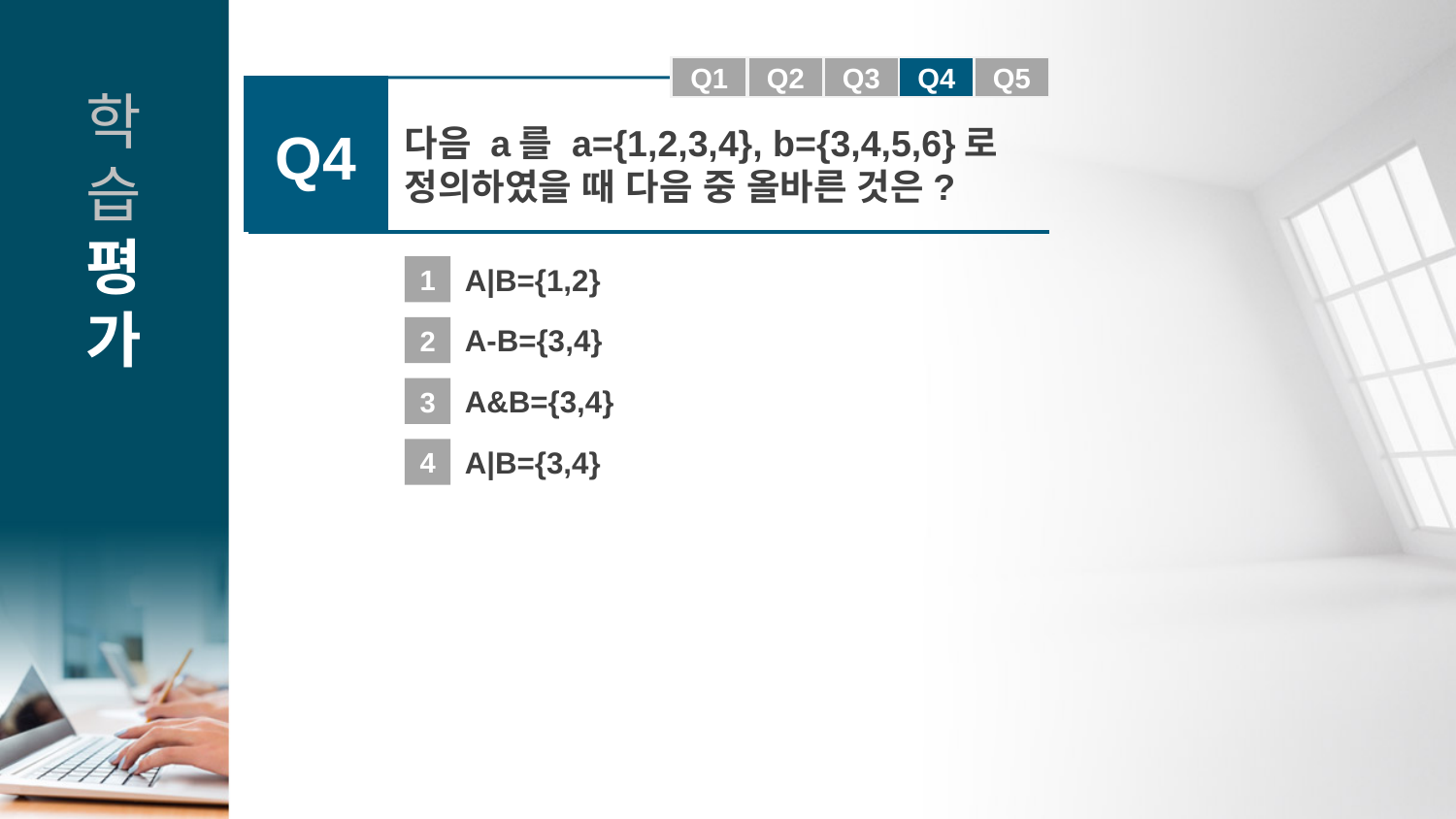

Q1
Q1
Q2
Q3
Q4
Q5
Q4
다음 a를 a={1,2,3,4}, b={3,4,5,6}로 정의하였을 때 다음 중 올바른 것은?
1
A|B={1,2}
2
A-B={3,4}
3
A&B={3,4}
4
A|B={3,4}